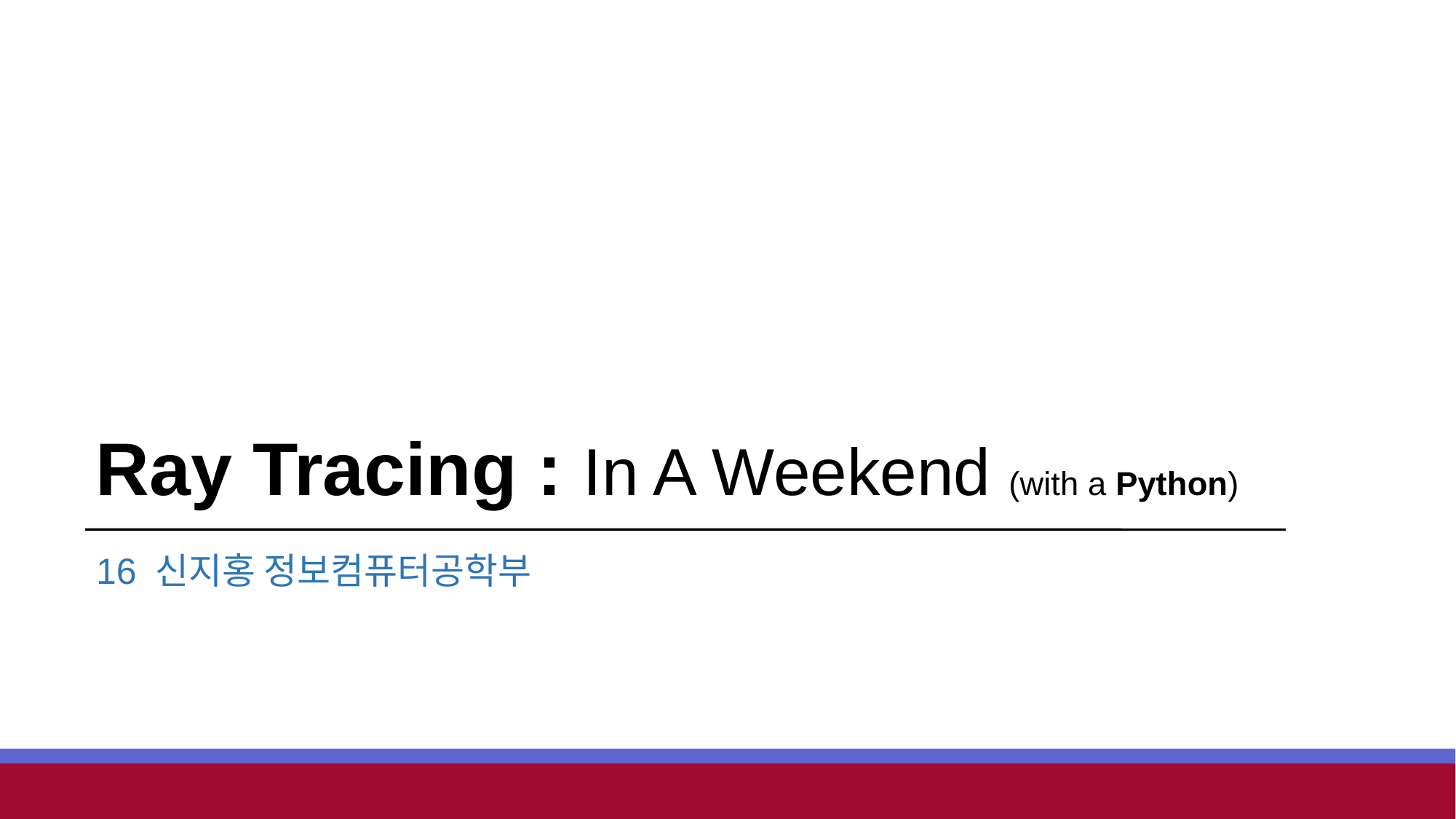

Ray Tracing : In A Weekend (with a Python)

16 신지홍 정보컴퓨터공학부